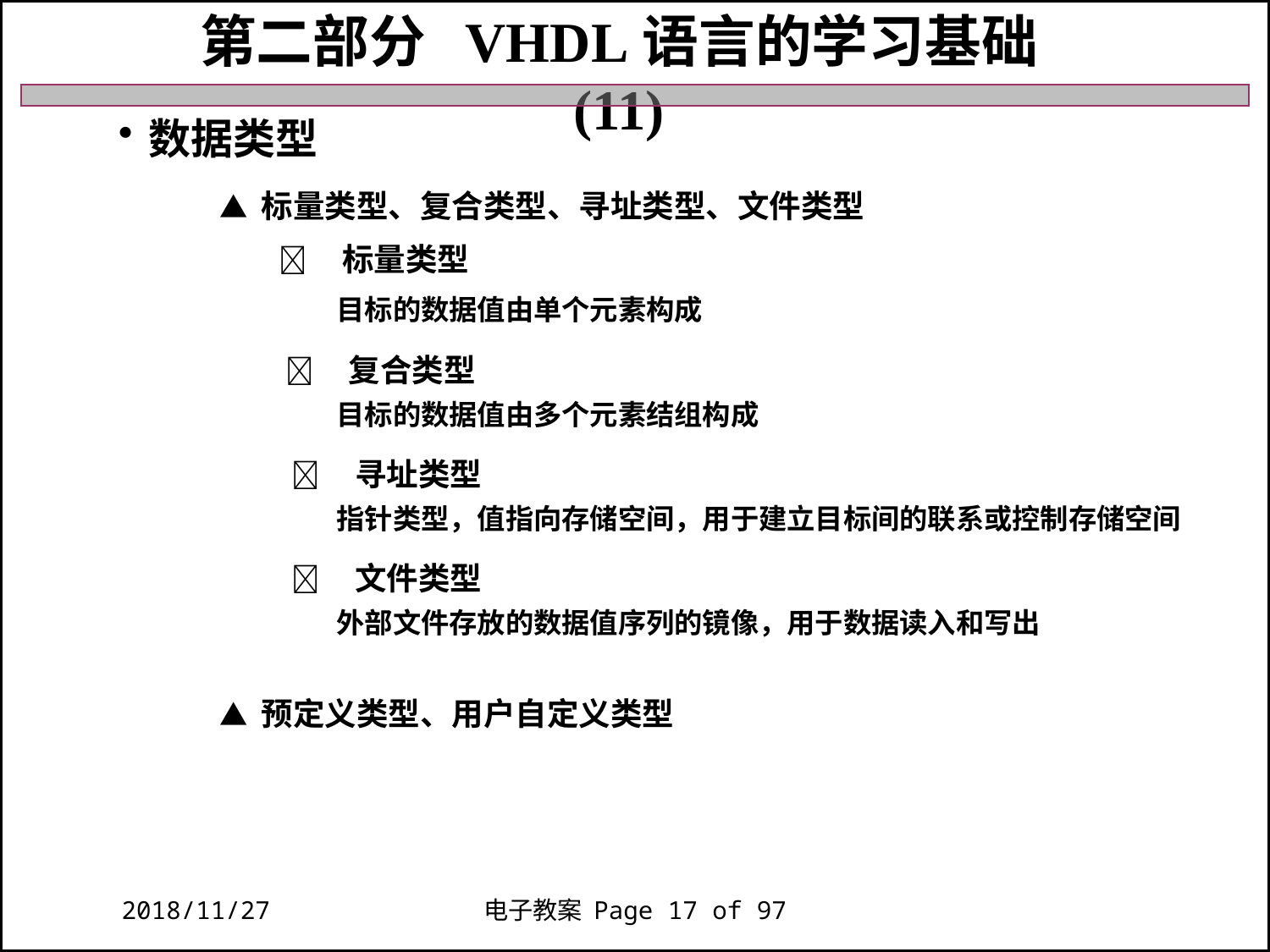

第二部分  VHDL语言的学习基础 (11)

数据类型
 ▲ 标量类型、复合类型、寻址类型、文件类型
  •　标量类型
          目标的数据值由单个元素构成
   •　复合类型
          目标的数据值由多个元素结组构成
    •　寻址类型
          指针类型，值指向存储空间，用于建立目标间的联系或控制存储空间
    •　文件类型
          外部文件存放的数据值序列的镜像，用于数据读入和写出

 ▲ 预定义类型、用户自定义类型
2018/11/27
电子教案 Page 17 of 97